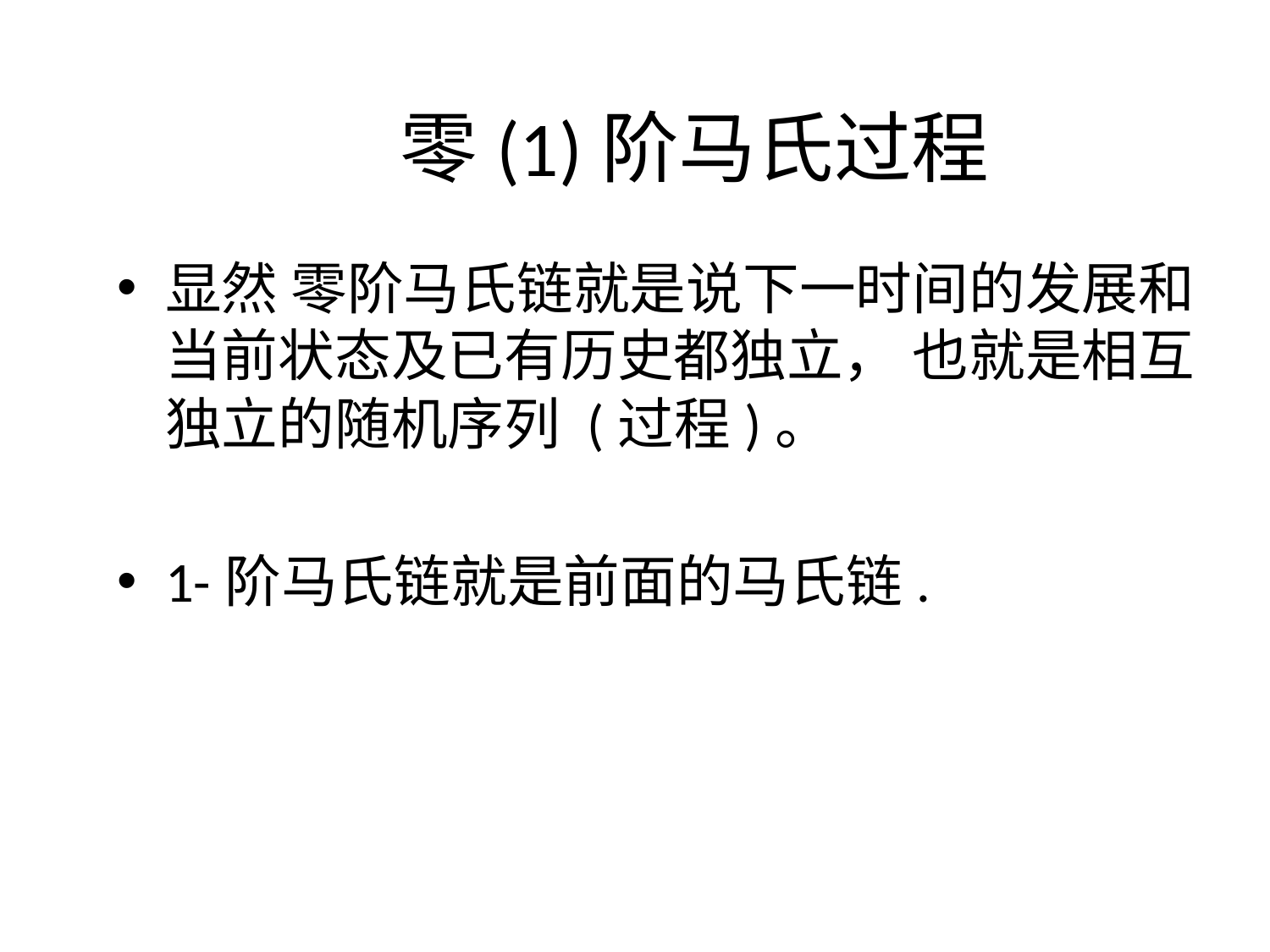

# 零(1)阶马氏过程
显然 零阶马氏链就是说下一时间的发展和当前状态及已有历史都独立， 也就是相互独立的随机序列 (过程)。

1-阶马氏链就是前面的马氏链.